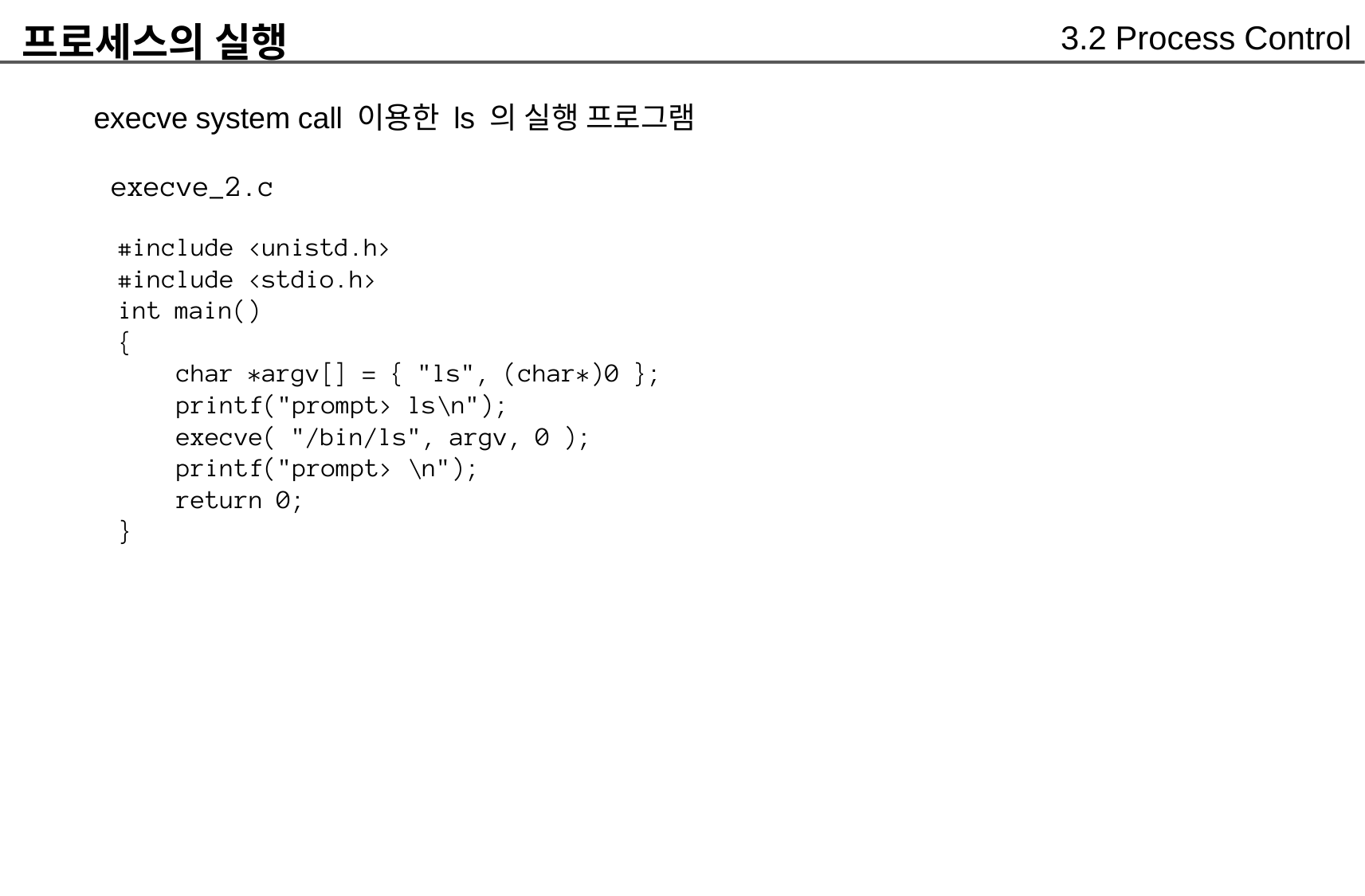

프로세스의 실행

	execve system call 이용한 ls 의 실행 프로그램

		execve_2.c

			#include  <unistd.h>
			#include  <stdio.h>
			int  main()
			{
				char  *argv[]  =  {  "ls",  (char*)0  };
				printf("prompt>  ls\n");
				execve(  "/bin/ls",  argv,  0  );
				printf("prompt>  \n");
				return  0;
			}
3.2 Process Control